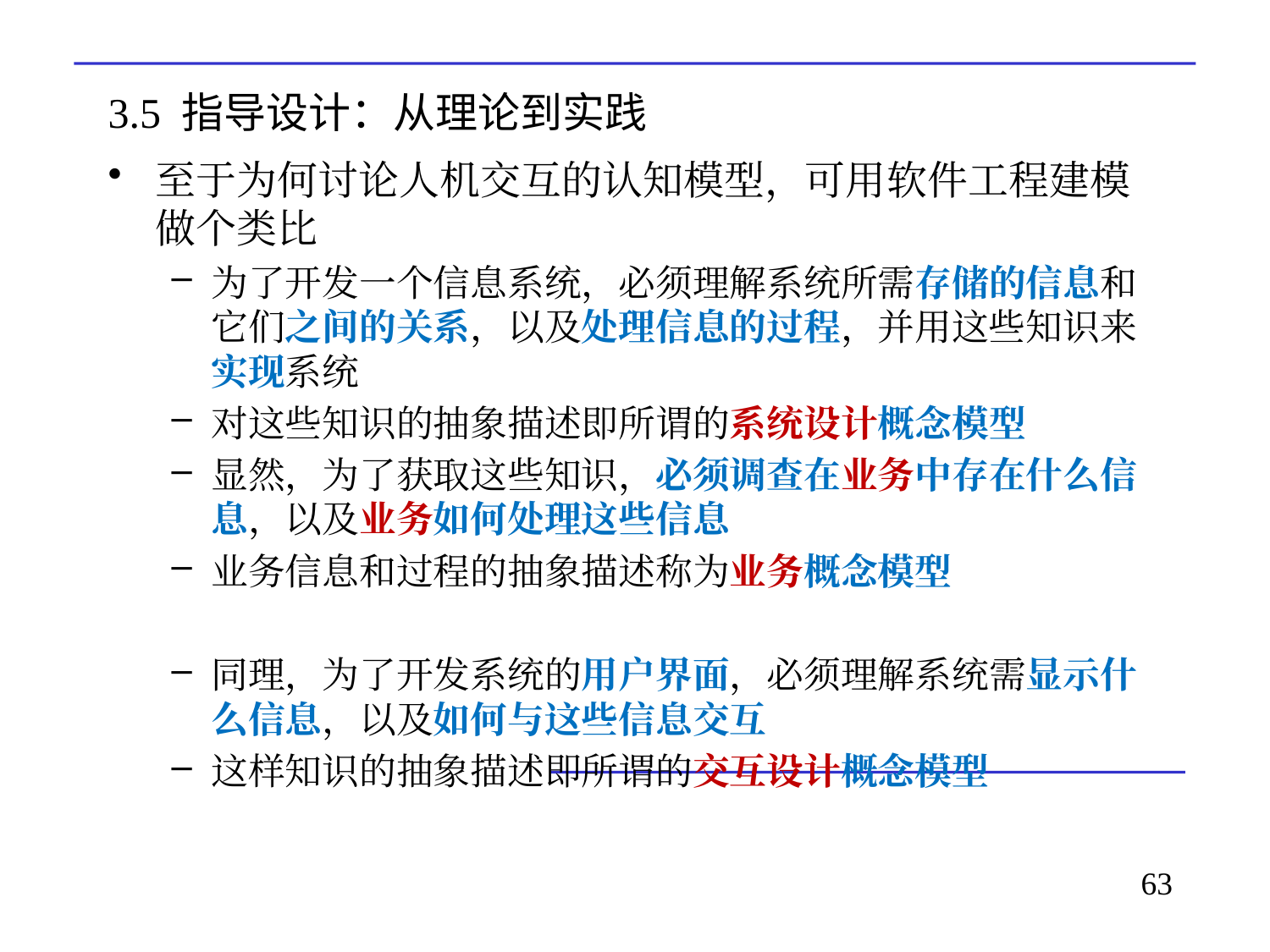

# 3.5 指导设计：从理论到实践
至于为何讨论人机交互的认知模型，可用软件工程建模做个类比
为了开发一个信息系统，必须理解系统所需存储的信息和它们之间的关系，以及处理信息的过程，并用这些知识来实现系统
对这些知识的抽象描述即所谓的系统设计概念模型
显然，为了获取这些知识，必须调查在业务中存在什么信息，以及业务如何处理这些信息
业务信息和过程的抽象描述称为业务概念模型

同理，为了开发系统的用户界面，必须理解系统需显示什么信息，以及如何与这些信息交互
这样知识的抽象描述即所谓的交互设计概念模型
63